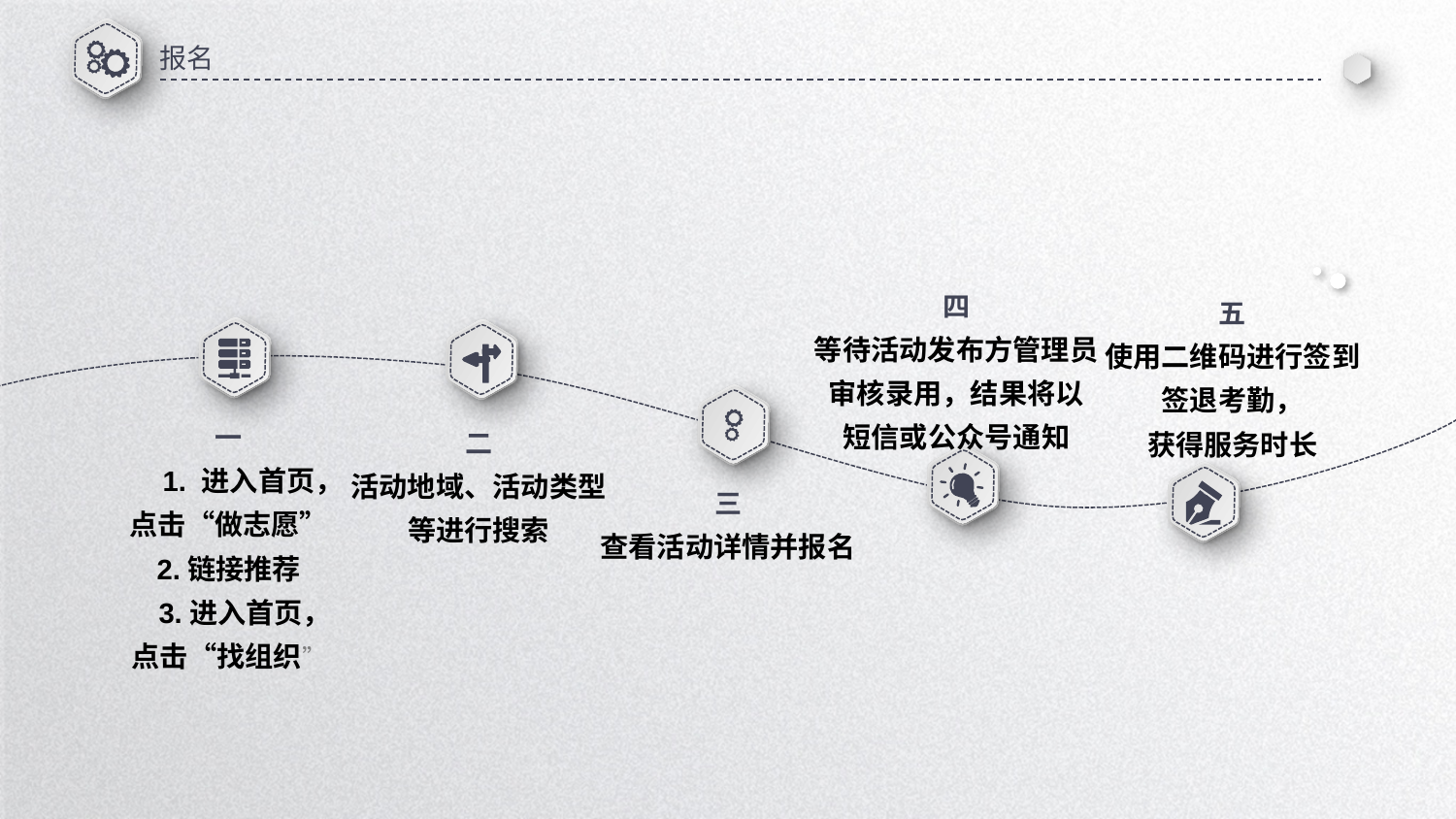

报名

四
等待活动发布方管理员
审核录用，结果将以
短信或公众号通知
五
使用二维码进行签到
签退考勤，
获得服务时长

一
      1. 进入首页，
点击“做志愿”
2.链接推荐
    3.进入首页，
点击“找组织”
二
活动地域、活动类型
等进行搜索

三
查看活动详情并报名